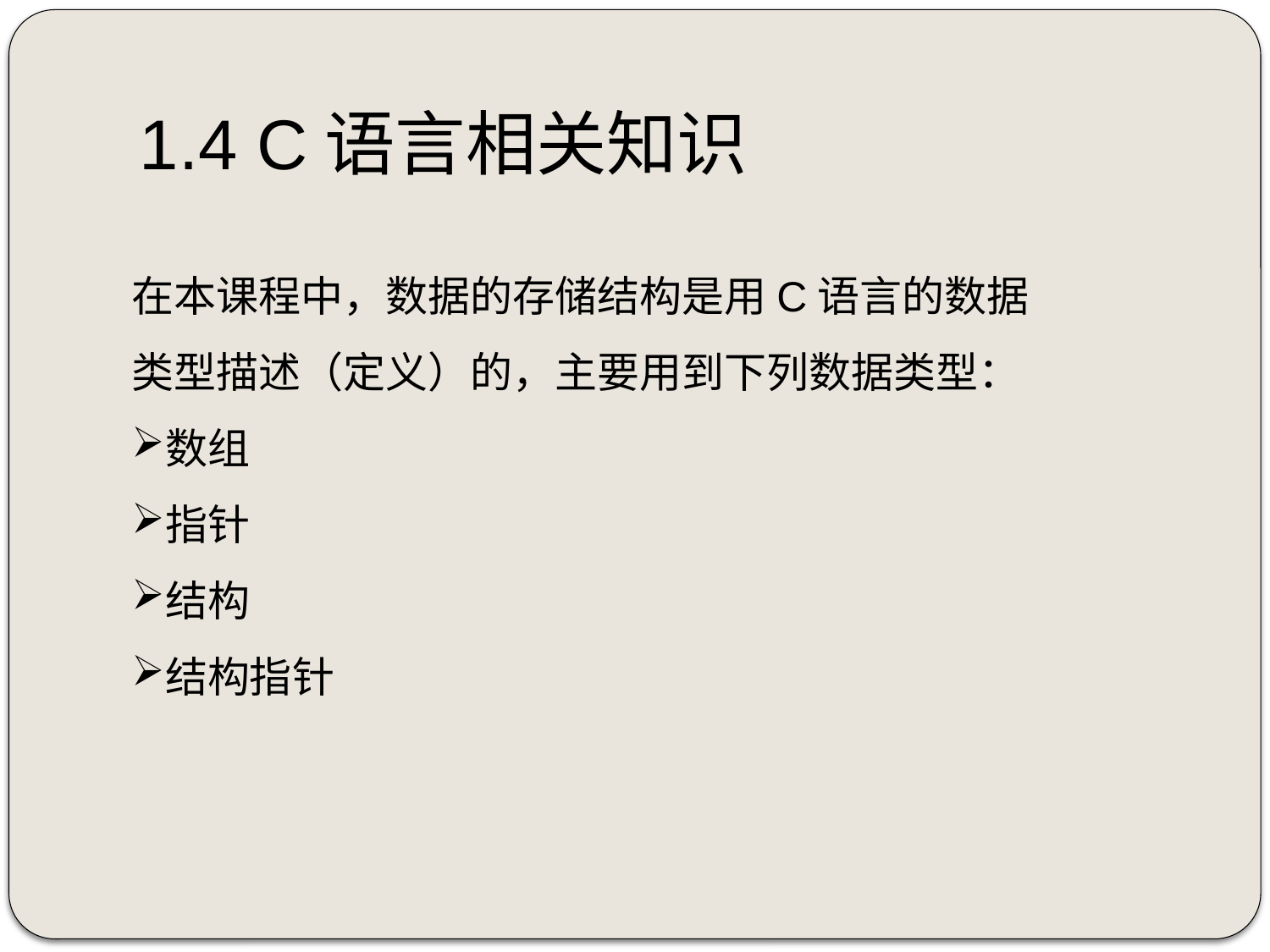

# 1.4 C语言相关知识
在本课程中，数据的存储结构是用C语言的数据类型描述（定义）的，主要用到下列数据类型：
数组
指针
结构
结构指针